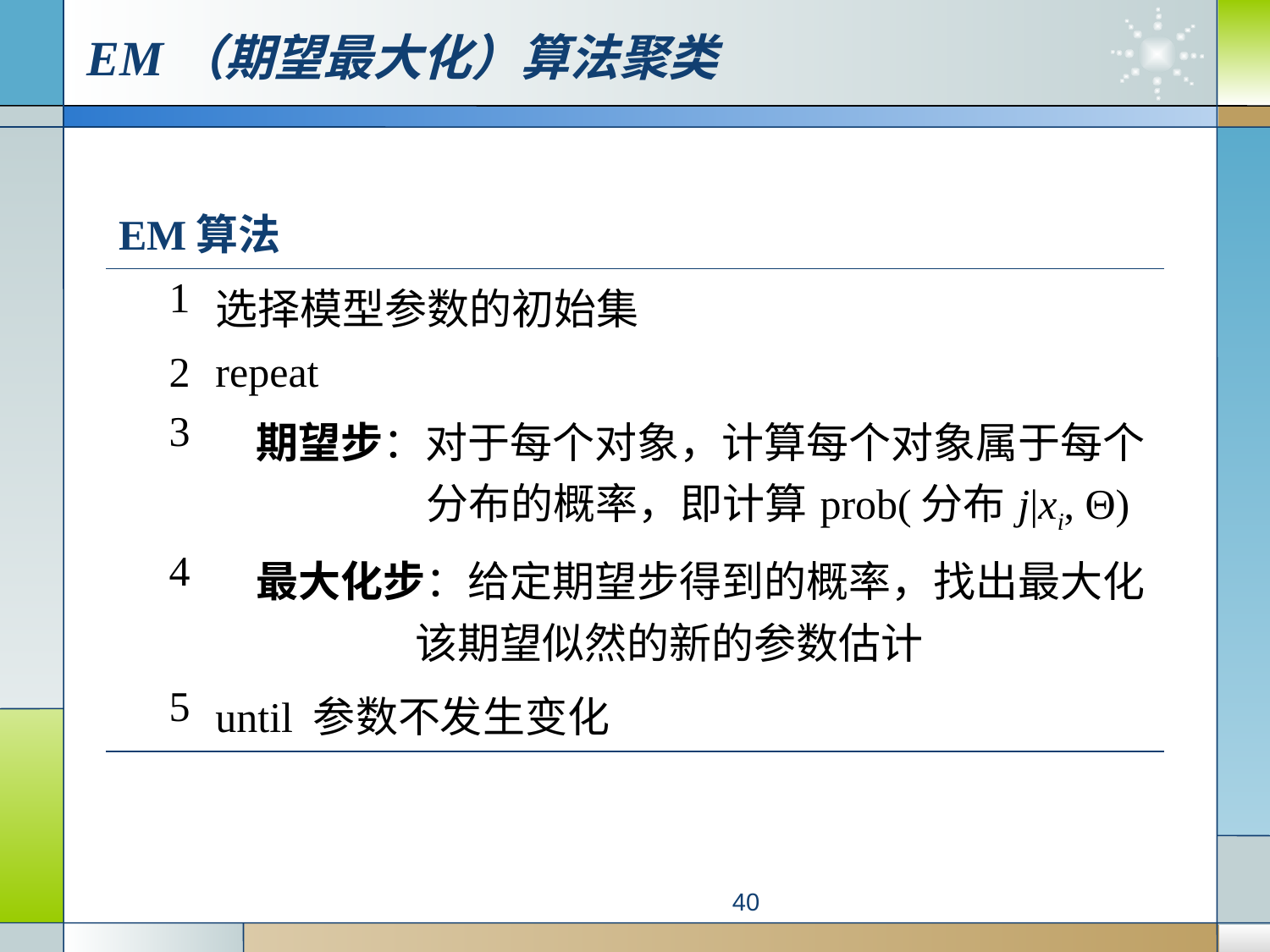

# EM（期望最大化）算法聚类
| EM算法 |  |
| --- | --- |
| 1 | 选择模型参数的初始集 |
| 2 | repeat |
| 3 | 期望步：对于每个对象，计算每个对象属于每个分布的概率，即计算prob(分布j|xi, Θ) |
| 4 | 最大化步：给定期望步得到的概率，找出最大化该期望似然的新的参数估计 |
| 5 | until 参数不发生变化 |
40